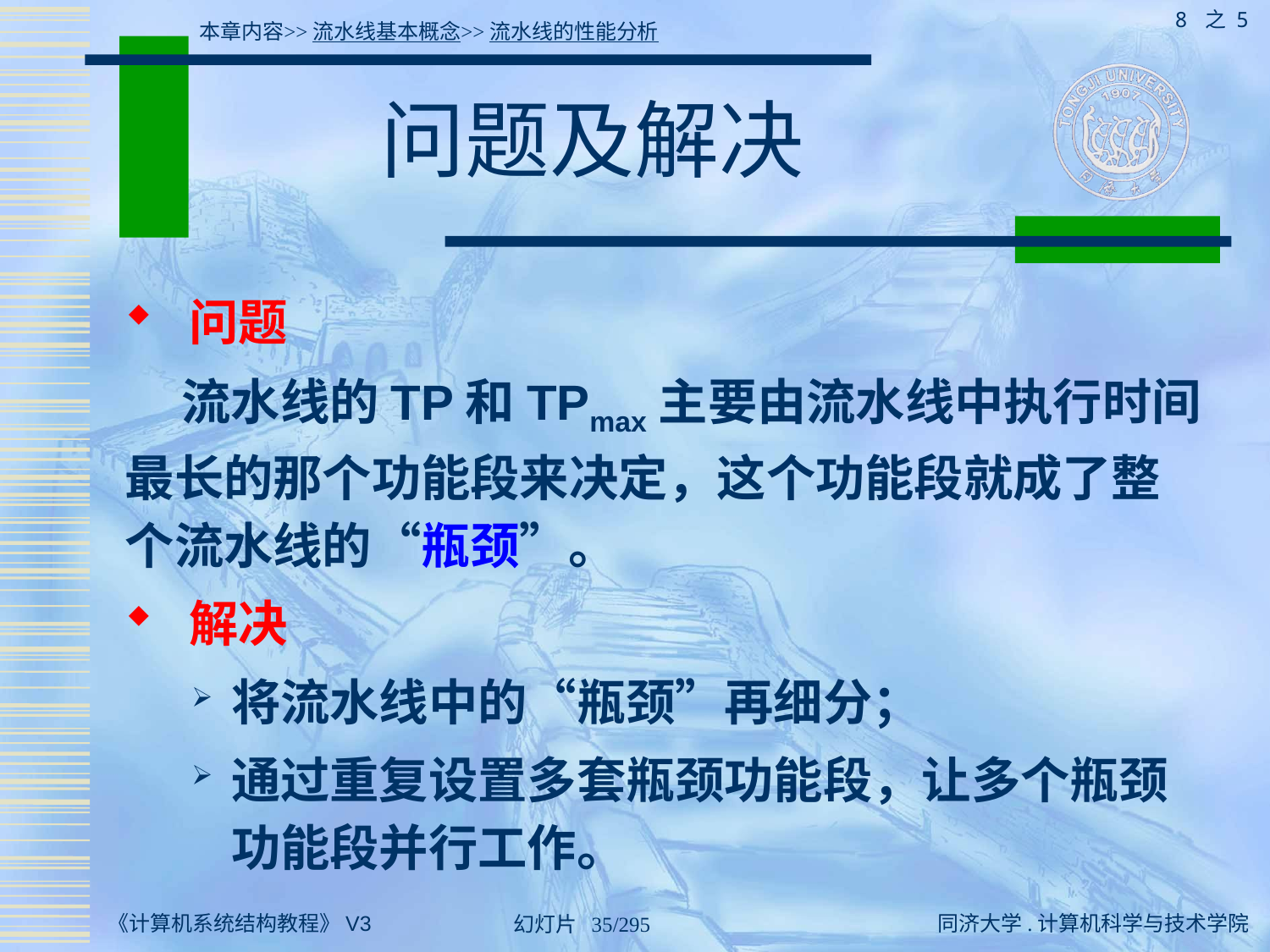

8 之 5
本章内容>>流水线基本概念>>流水线的性能分析
# 问题及解决
  问题
    流水线的TP和TPmax主要由流水线中执行时间最长的那个功能段来决定，这个功能段就成了整个流水线的“瓶颈”。
  解决
将流水线中的“瓶颈”再细分；
通过重复设置多套瓶颈功能段，让多个瓶颈功能段并行工作。